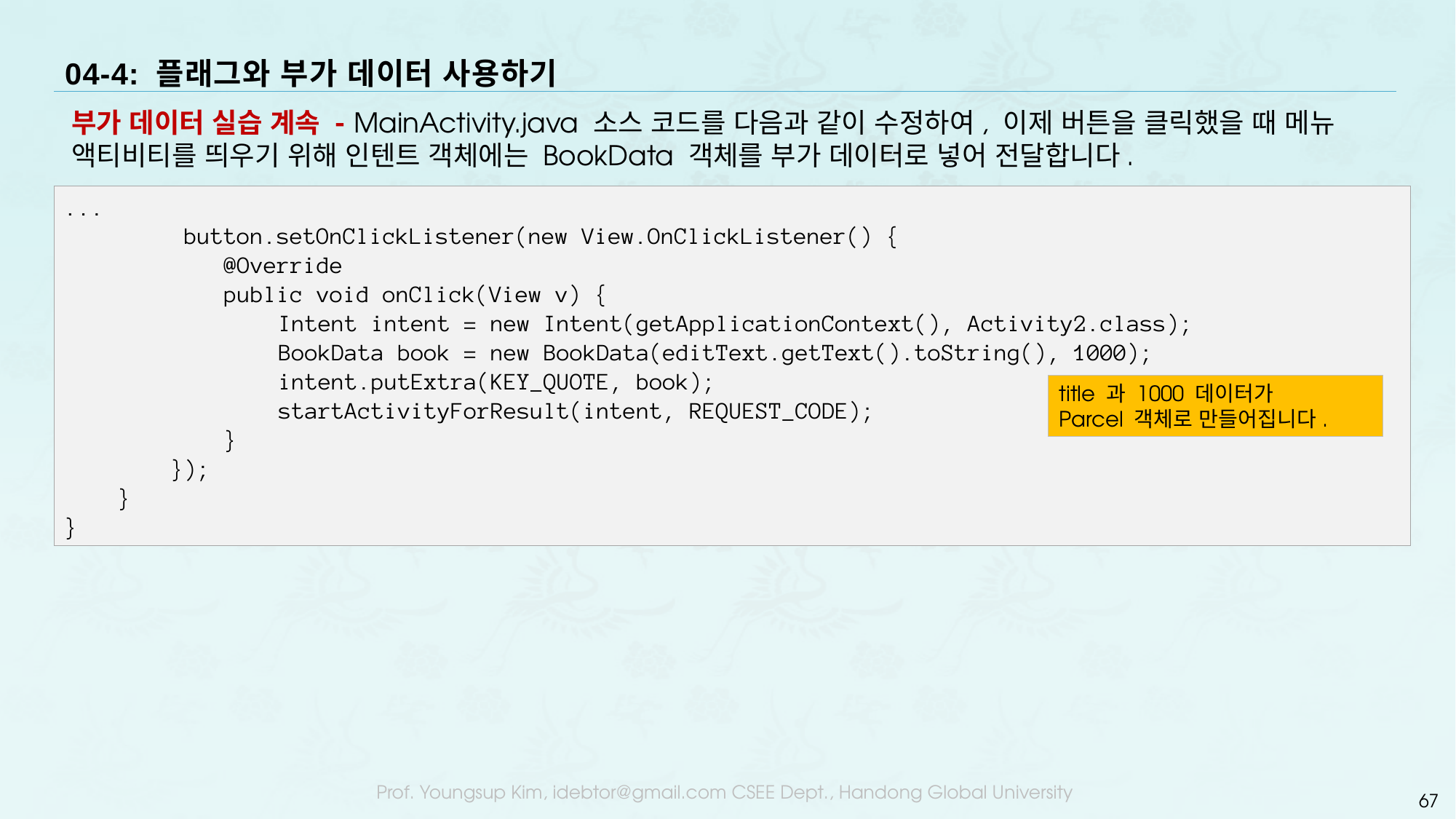

# 04-4: 플래그와 부가 데이터 사용하기
부가 데이터 실습 계속 - MainActivity.java 소스 코드를 다음과 같이 수정하여, 이제 버튼을 클릭했을 때 메뉴 액티비티를 띄우기 위해 인텐트 객체에는 BookData 객체를 부가 데이터로 넣어 전달합니다.
...
         button.setOnClickListener(new View.OnClickListener() {
            @Override
            public void onClick(View v) {
            Intent intent = new Intent(getApplicationContext(), Activity2.class);
            BookData book = new BookData(editText.getText().toString(), 1000);
            intent.putExtra(KEY_QUOTE, book);
            startActivityForResult(intent, REQUEST_CODE);
            }
        });
    }
}
title 과 1000 데이터가
Parcel 객체로 만들어집니다.
67